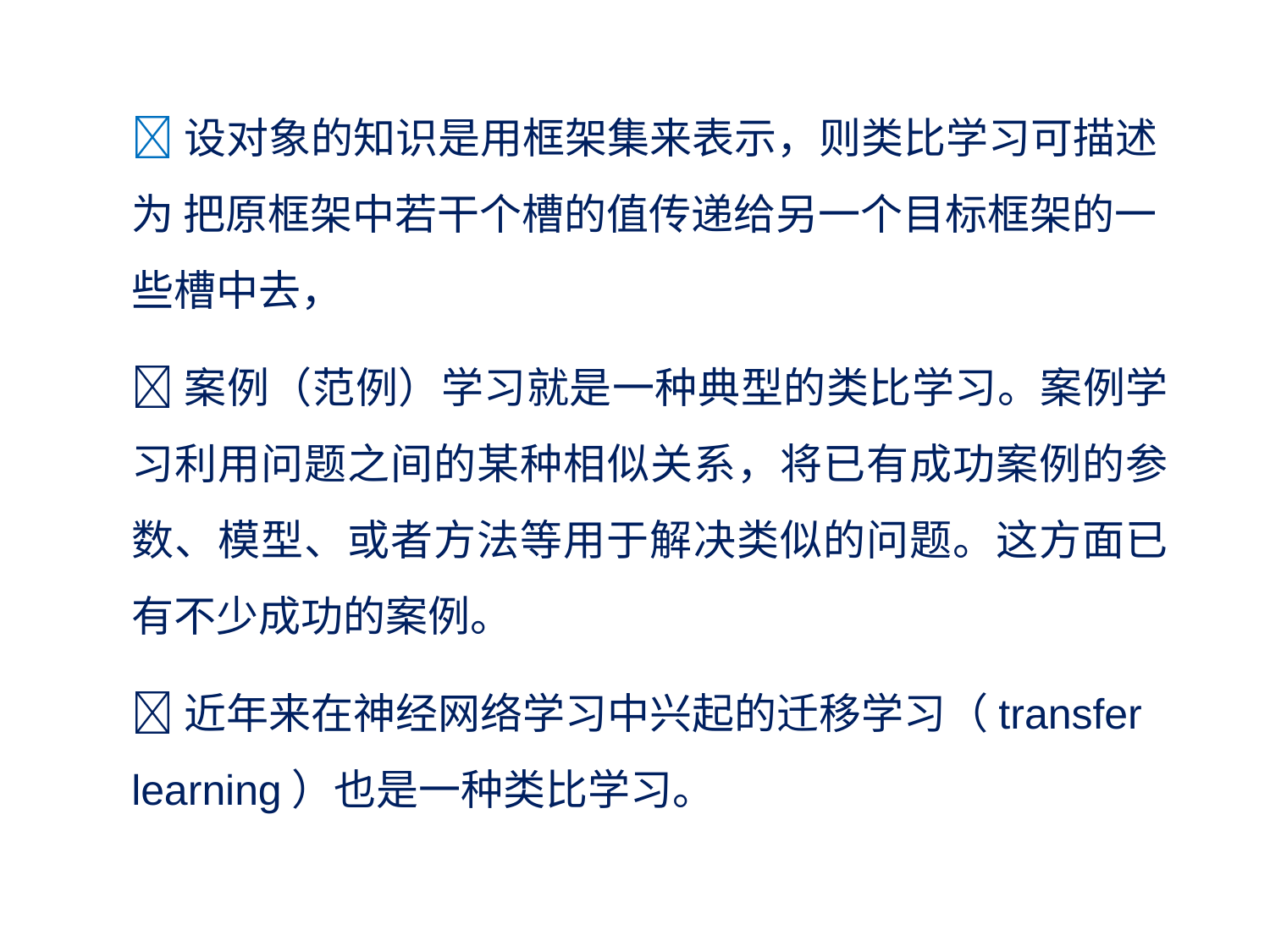

♦设对象的知识是用框架集来表示，则类比学习可描述为 把原框架中若干个槽的值传递给另一个目标框架的一些槽中去，
♦案例（范例）学习就是一种典型的类比学习。案例学习利用问题之间的某种相似关系，将已有成功案例的参数、模型、或者方法等用于解决类似的问题。这方面已有不少成功的案例。
♦近年来在神经网络学习中兴起的迁移学习（transfer learning）也是一种类比学习。